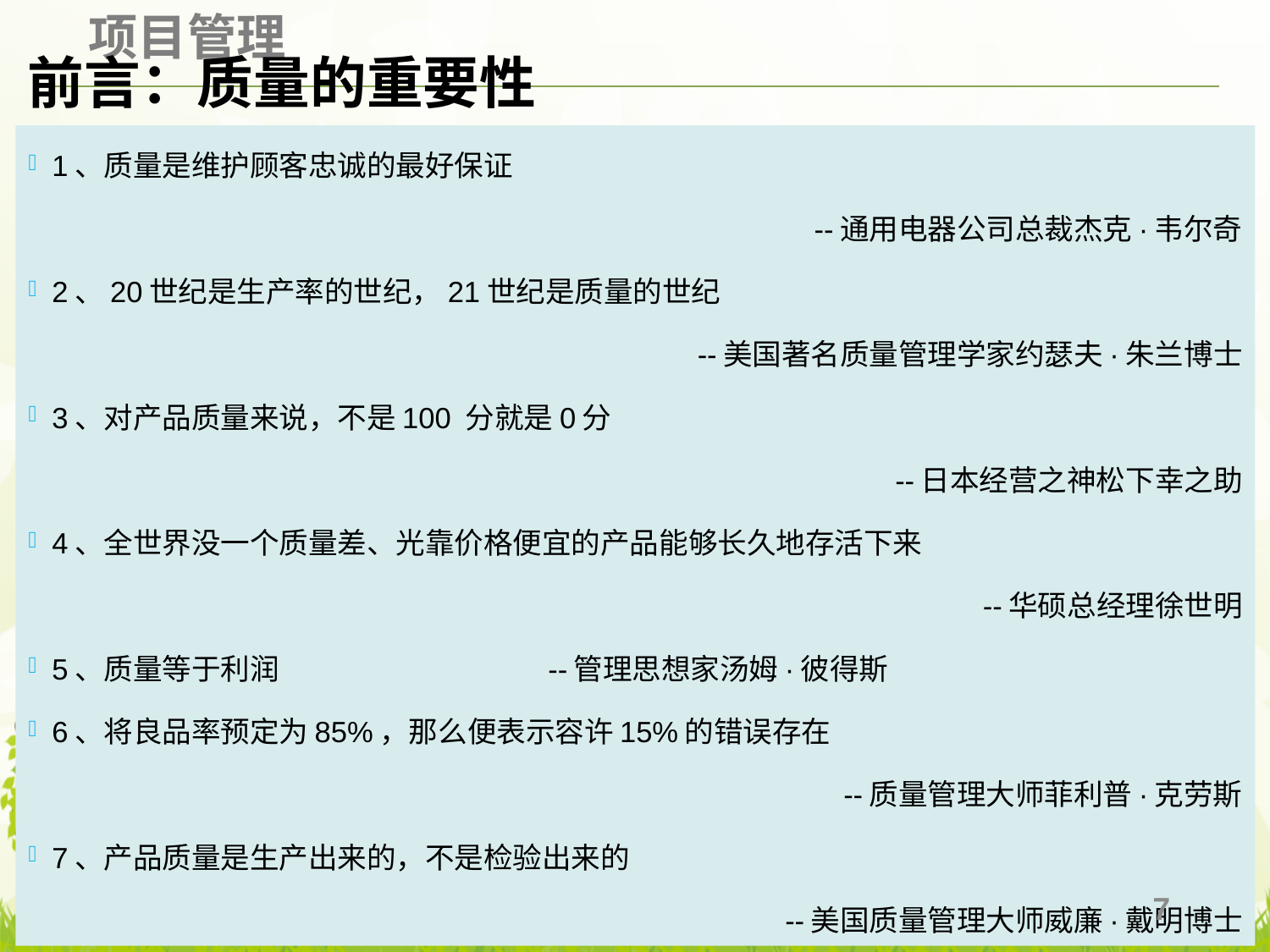

# 前言：质量的重要性
1、质量是维护顾客忠诚的最好保证
                   --通用电器公司总裁杰克·韦尔奇
2、20世纪是生产率的世纪，21世纪是质量的世纪
       --美国著名质量管理学家约瑟夫·朱兰博士
3、对产品质量来说，不是100 分就是0分
                   --日本经营之神松下幸之助
4、全世界没一个质量差、光靠价格便宜的产品能够长久地存活下来
--华硕总经理徐世明
5、质量等于利润                                        --管理思想家汤姆·彼得斯
6、将良品率预定为85%，那么便表示容许15%的错误存在
--质量管理大师菲利普·克劳斯
7、产品质量是生产出来的，不是检验出来的
--美国质量管理大师威廉·戴明博士
7